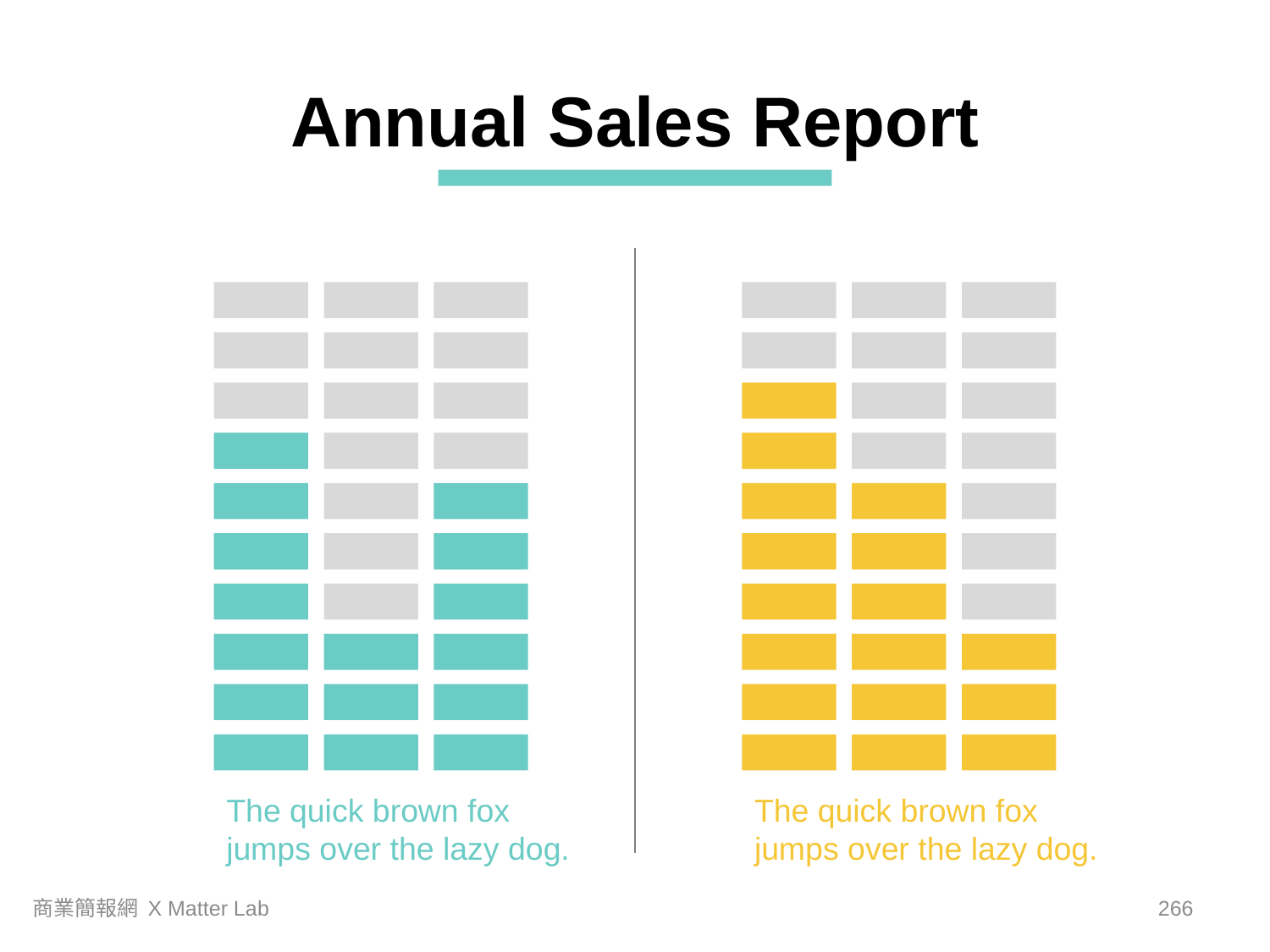

Annual Sales Report

The quick brown fox jumps over the lazy dog.
The quick brown fox jumps over the lazy dog.
商業簡報網 X Matter Lab
266